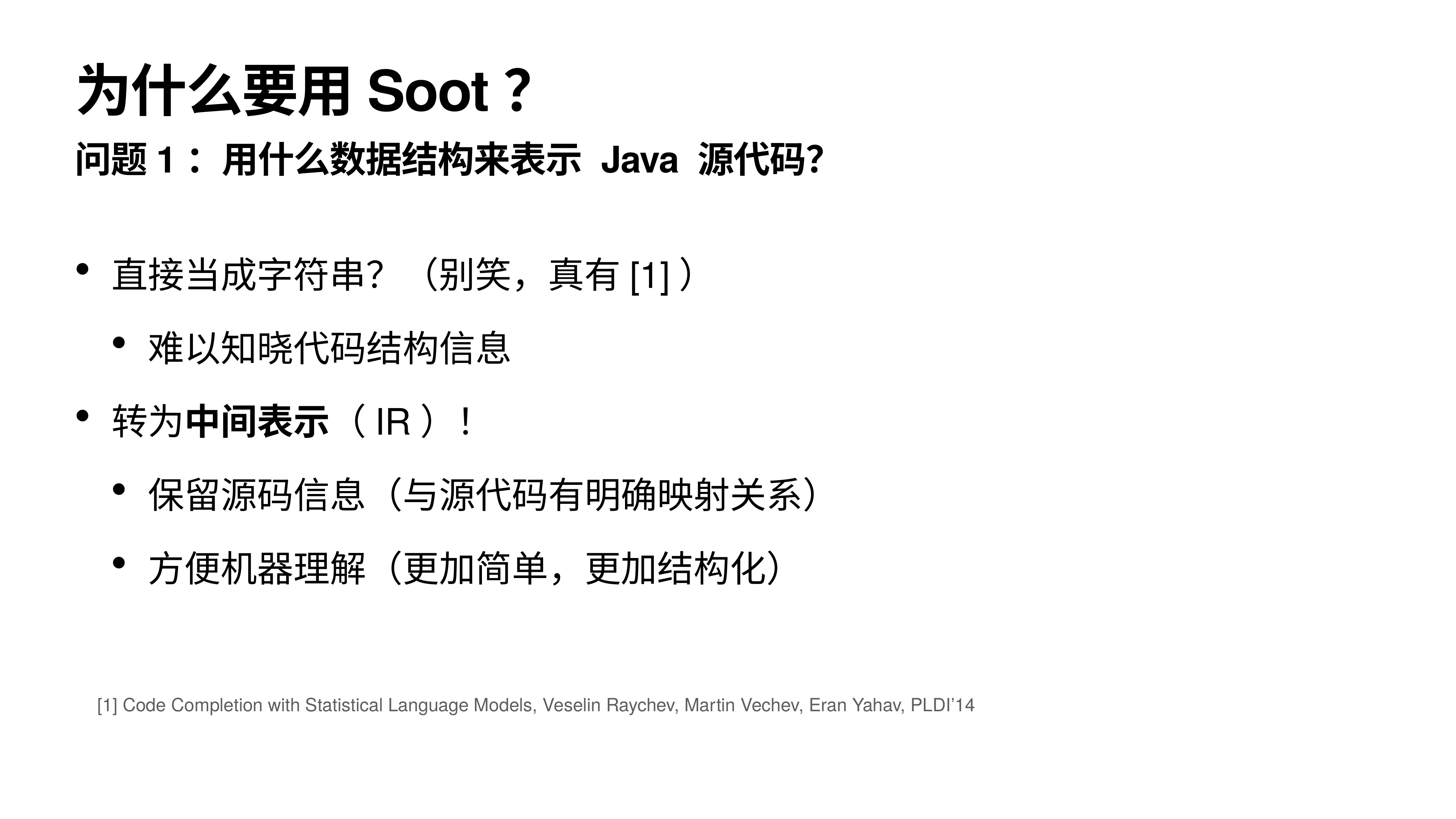

# 为什么要用Soot？
问题1：用什么数据结构来表示 Java 源代码？
直接当成字符串？（别笑，真有[1]）
难以知晓代码结构信息
转为中间表示（IR）！
保留源码信息（与源代码有明确映射关系）
方便机器理解（更加简单，更加结构化）
[1] Code Completion with Statistical Language Models, Veselin Raychev, Martin Vechev, Eran Yahav, PLDI’14